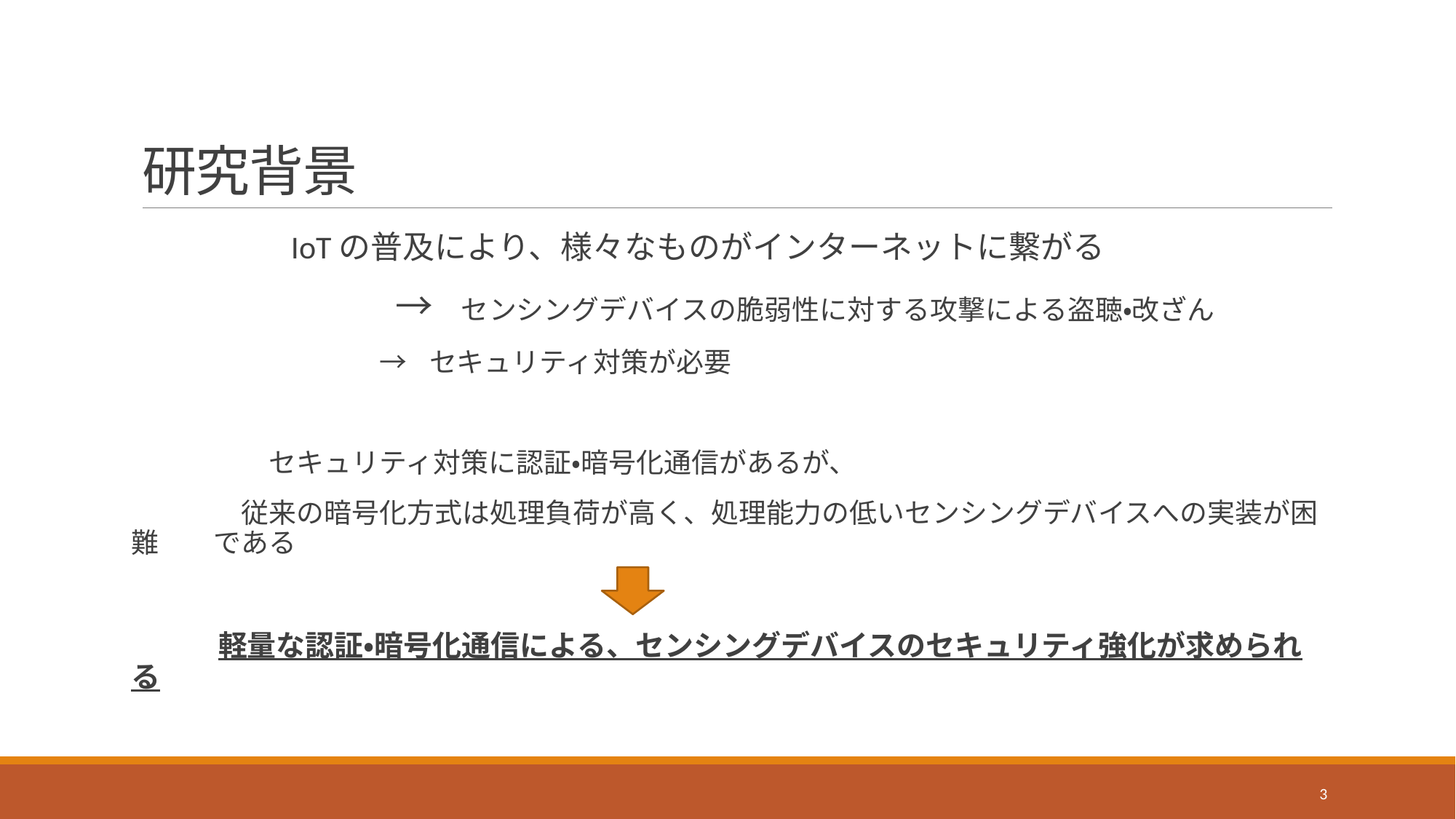

# 研究背景
　　　　IoTの普及により、様々なものがインターネットに繋がる
　　　　　　　→　センシングデバイスの脆弱性に対する攻撃による盗聴・改ざん
　　　　　　　　　→　セキュリティ対策が必要

　　　　　セキュリティ対策に認証・暗号化通信があるが、
　　　　従来の暗号化方式は処理負荷が高く、処理能力の低いセンシングデバイスへの実装が困難　　である

　　　軽量な認証・暗号化通信による、センシングデバイスのセキュリティ強化が求められる

3